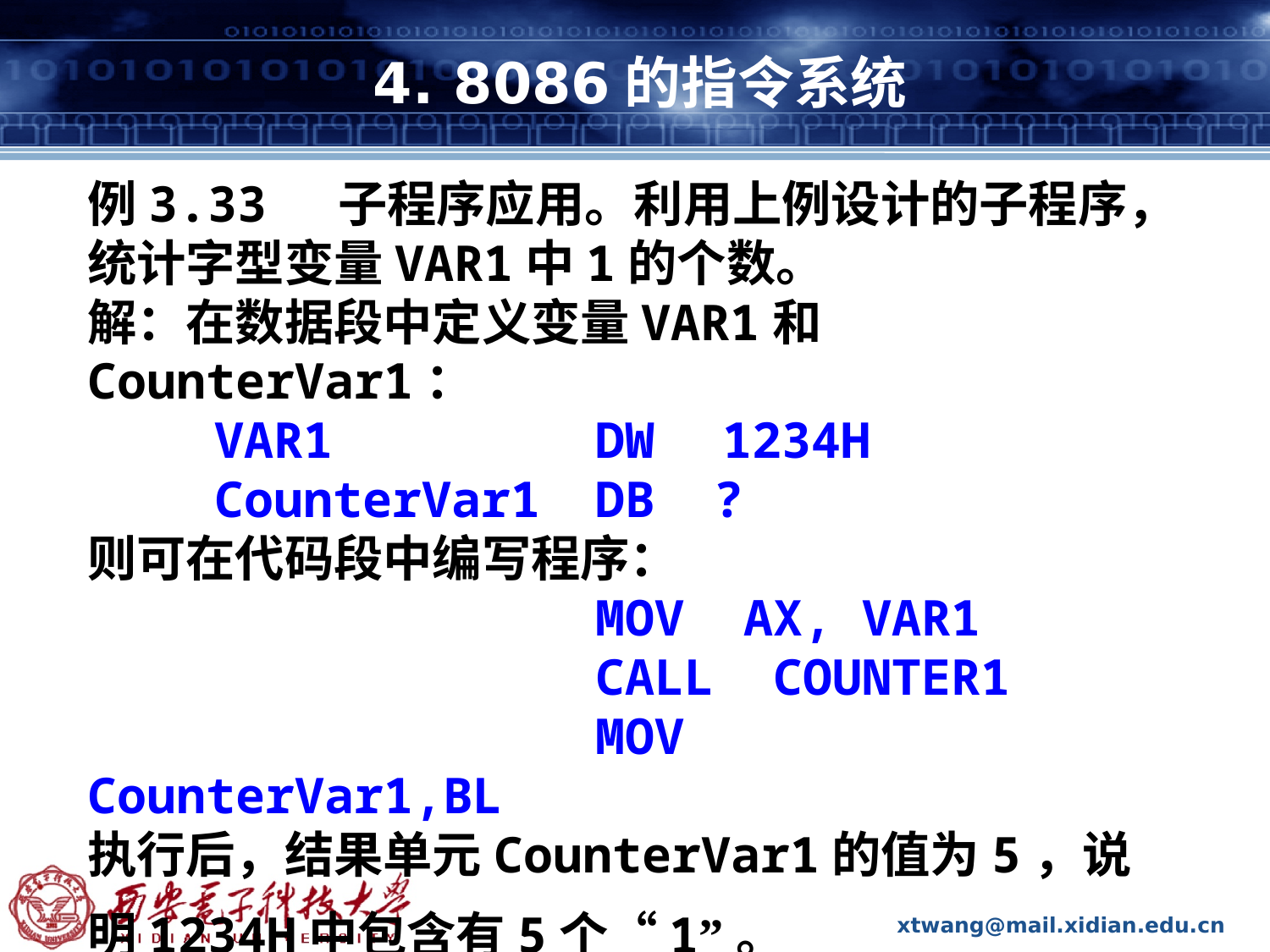

# 4. 8086的指令系统
例3.33  子程序应用。利用上例设计的子程序，统计字型变量VAR1中1的个数。
解：在数据段中定义变量VAR1和CounterVar1：
	VAR1			DW	1234H
	CounterVar1 	DB  ?
则可在代码段中编写程序：
				MOV  AX, VAR1
				CALL  COUNTER1
				MOV	 CounterVar1,BL
执行后，结果单元CounterVar1的值为5，说明1234H中包含有5个“1”。